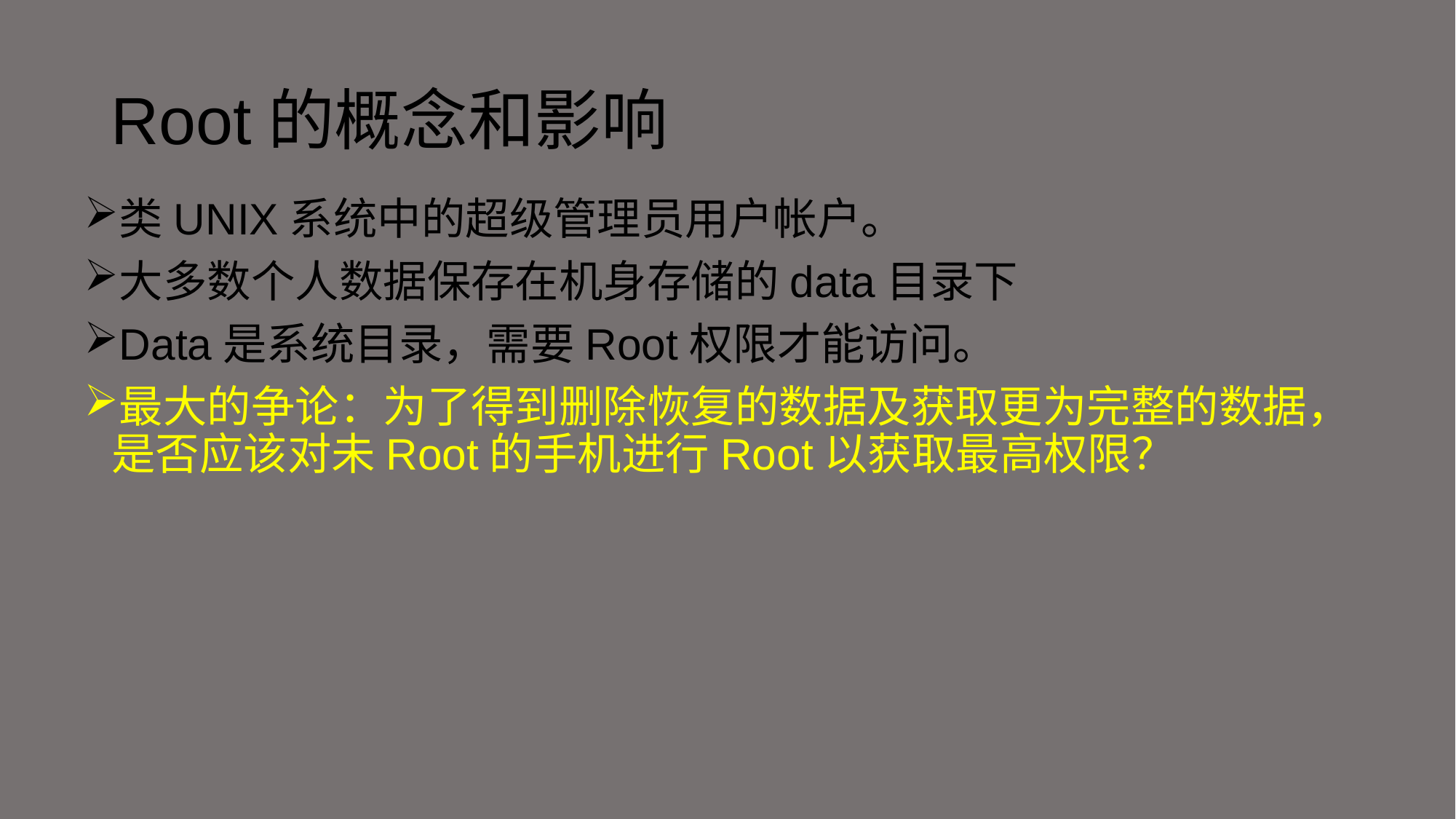

# Root的概念和影响
类UNIX系统中的超级管理员用户帐户。
大多数个人数据保存在机身存储的data目录下
Data是系统目录，需要Root权限才能访问。
最大的争论：为了得到删除恢复的数据及获取更为完整的数据，是否应该对未Root的手机进行Root以获取最高权限？